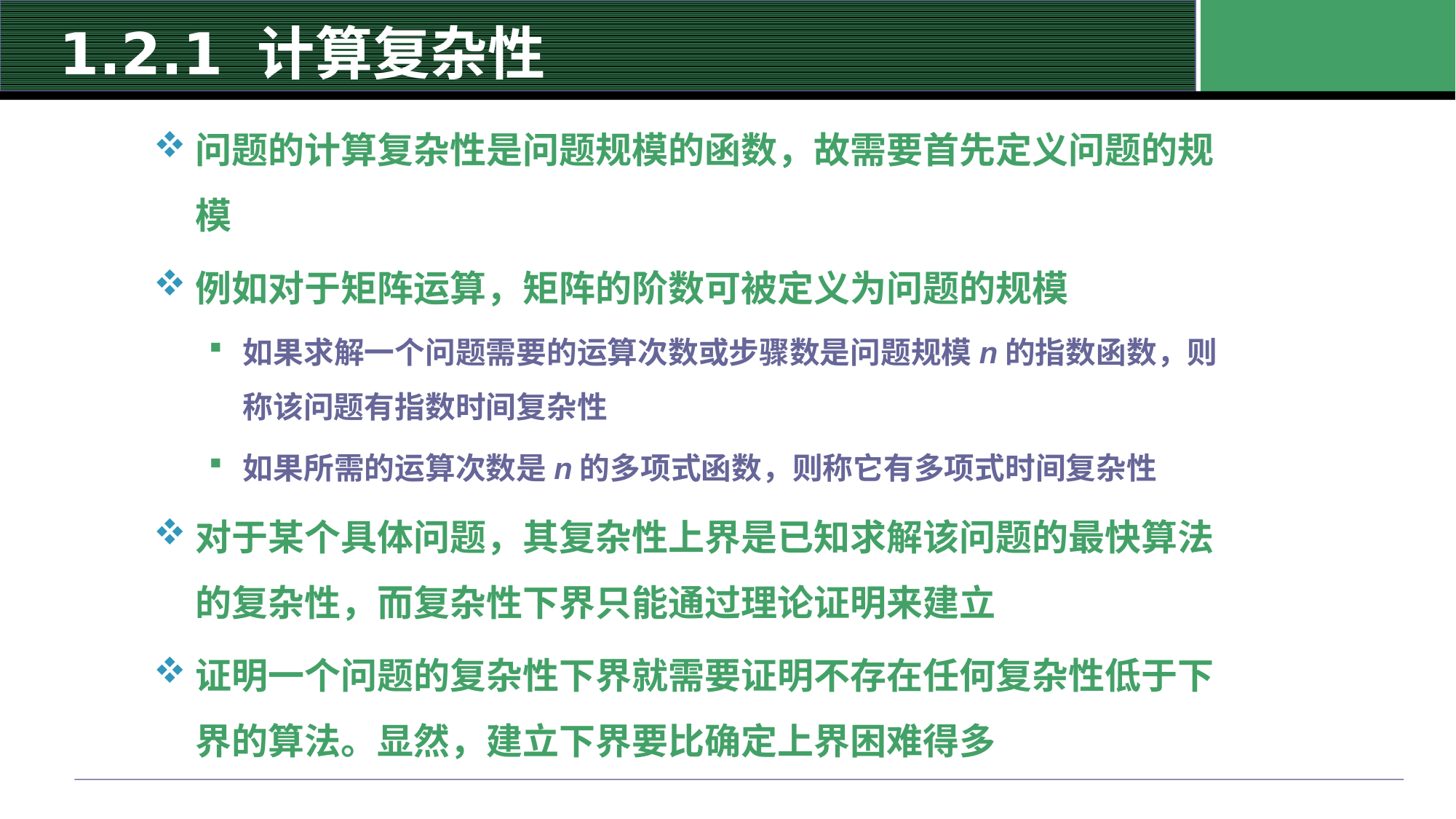

# 1.2.1 计算复杂性
问题的计算复杂性是问题规模的函数，故需要首先定义问题的规模
例如对于矩阵运算，矩阵的阶数可被定义为问题的规模
如果求解一个问题需要的运算次数或步骤数是问题规模n的指数函数，则称该问题有指数时间复杂性
如果所需的运算次数是n的多项式函数，则称它有多项式时间复杂性
对于某个具体问题，其复杂性上界是已知求解该问题的最快算法的复杂性，而复杂性下界只能通过理论证明来建立
证明一个问题的复杂性下界就需要证明不存在任何复杂性低于下界的算法。显然，建立下界要比确定上界困难得多